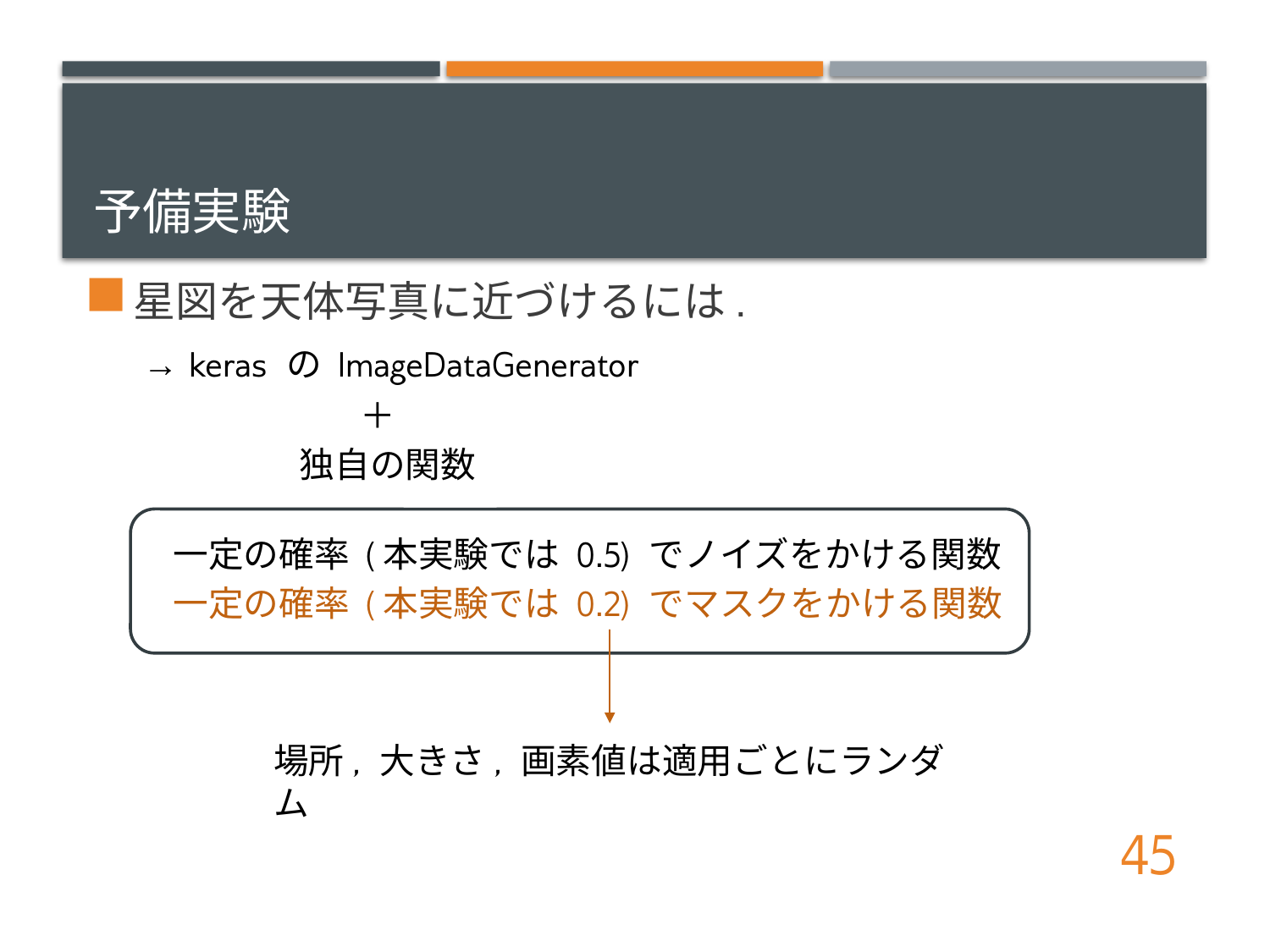

# 予備実験

星図を天体写真に近づけるには.

→ keras の ImageDataGenerator
＋
独自の関数

一定の確率 (本実験では 0.5) でノイズをかける関数
一定の確率 (本実験では 0.2) でマスクをかける関数
場所, 大きさ, 画素値は適用ごとにランダム
45